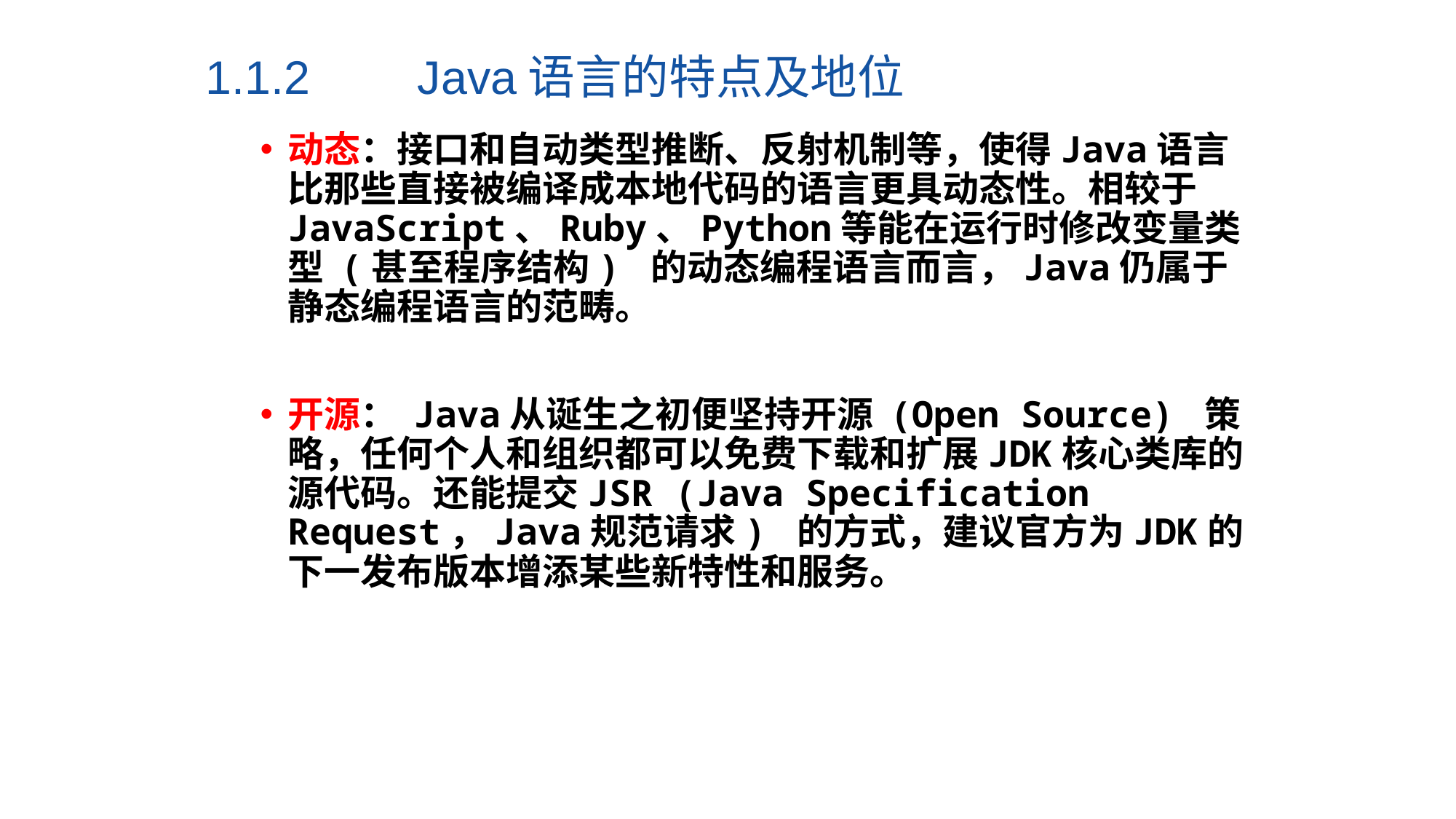

# 1.1.2 	Java语言的特点及地位
动态：接口和自动类型推断、反射机制等，使得Java语言比那些直接被编译成本地代码的语言更具动态性。相较于JavaScript、Ruby、Python等能在运行时修改变量类型 (甚至程序结构) 的动态编程语言而言，Java仍属于静态编程语言的范畴。

开源： Java从诞生之初便坚持开源 (Open Source) 策略，任何个人和组织都可以免费下载和扩展JDK核心类库的源代码。还能提交JSR (Java Specification Request，Java规范请求) 的方式，建议官方为JDK的下一发布版本增添某些新特性和服务。